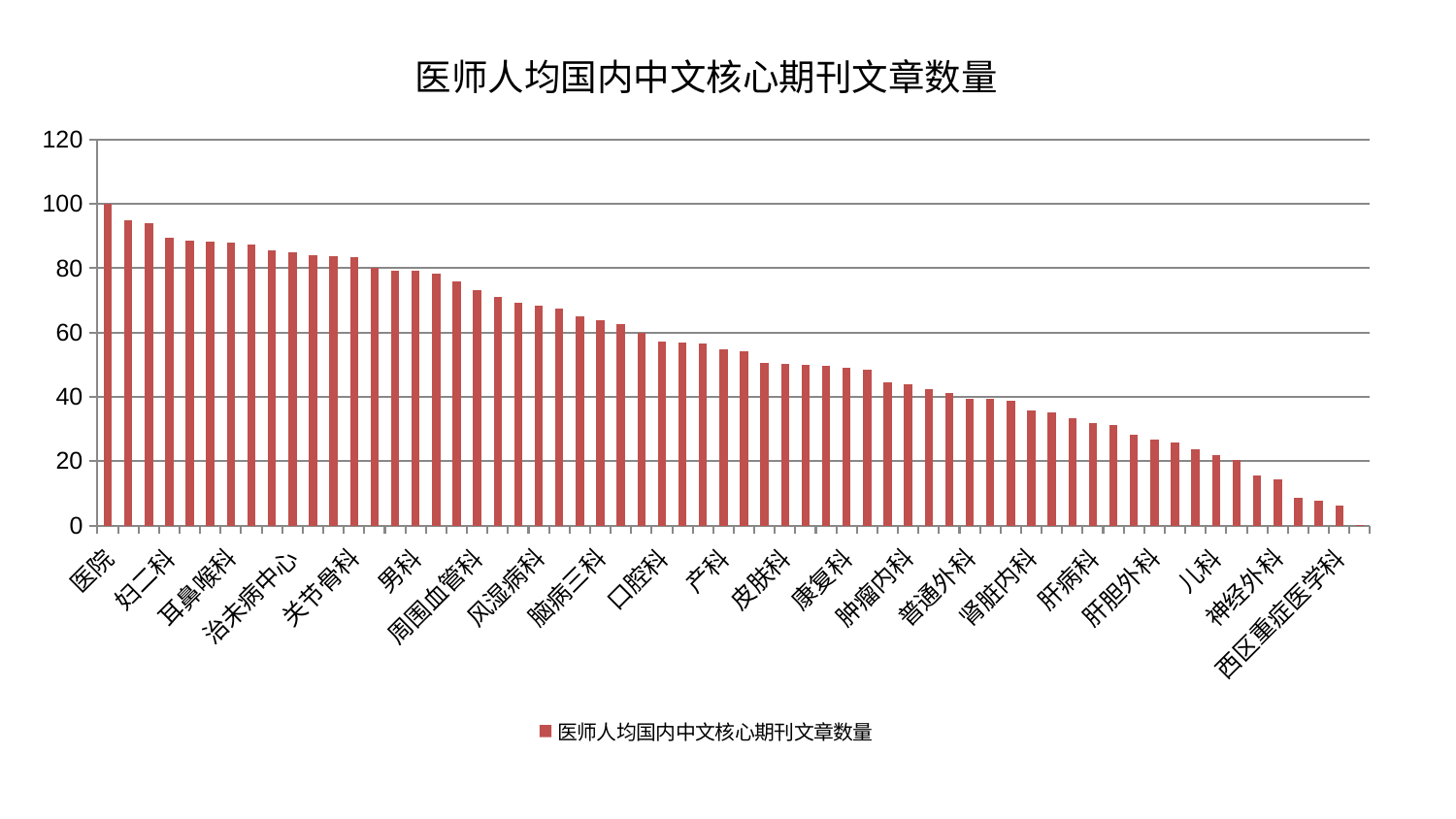

### Chart: 医师人均国内中文核心期刊文章数量

| Category | 医师人均国内中文核心期刊文章数量 |
|---|---|
| 医院 | 100.0 |
| 综合内科 | 95.02966028103191 |
| 内分泌科 | 93.87813091706923 |
| 妇二科 | 89.44684418883085 |
| 显微骨科 | 88.52419654855096 |
| 美容皮肤科 | 88.39556692611713 |
| 耳鼻喉科 | 87.85241030684281 |
| 神经内科 | 87.48120089660696 |
| 脾胃病科 | 85.7037698406161 |
| 治未病中心 | 85.01553079176577 |
| 中医经典科 | 84.02164120631204 |
| 妇科 | 83.68305171292484 |
| 关节骨科 | 83.34589222955937 |
| 小儿骨科 | 80.00680542220417 |
| 身心医学科 | 79.28930271088437 |
| 男科 | 79.14443444511598 |
| 乳腺甲状腺外科 | 78.42201050188297 |
| 微创骨科 | 75.9420220002336 |
| 周围血管科 | 73.31346611057552 |
| 小儿推拿科 | 71.15979758864907 |
| 东区重症医学科 | 69.30879164300434 |
| 风湿病科 | 68.33720740309666 |
| 心病二科 | 67.32542675623728 |
| 骨科 | 65.01697478174087 |
| 脑病三科 | 63.82652263638486 |
| 心病四科 | 62.705515731027845 |
| 肾病科 | 59.8802307649723 |
| 口腔科 | 57.19800215911177 |
| 肛肠科 | 56.95773010122911 |
| 心血管内科 | 56.497561475147414 |
| 产科 | 54.777668584690964 |
| 脑病一科 | 54.33155419059104 |
| 创伤骨科 | 50.49619540535408 |
| 皮肤科 | 50.201989874251 |
| 泌尿外科 | 49.944186249851036 |
| 呼吸内科 | 49.77973512259556 |
| 康复科 | 49.19069708799687 |
| 消化内科 | 48.37281637487674 |
| 重症医学科 | 44.411905908406766 |
| 肿瘤内科 | 43.814392791997676 |
| 脾胃科消化科合并 | 42.260704012572525 |
| 心病一科 | 41.134325143924 |
| 普通外科 | 39.49510193991477 |
| 血液科 | 39.42068749466386 |
| 眼科 | 38.776275737770874 |
| 肾脏内科 | 35.85962791978087 |
| 脑病二科 | 35.2814690288598 |
| 针灸科 | 33.40272306722735 |
| 肝病科 | 31.698845653296782 |
| 中医外治中心 | 31.323111733867677 |
| 胸外科 | 28.22221114018762 |
| 肝胆外科 | 26.7368366687061 |
| 心病三科 | 25.89341596008287 |
| 妇科妇二科合并 | 23.69387933846129 |
| 儿科 | 21.856237489418472 |
| 运动损伤骨科 | 20.251723104165798 |
| 脊柱骨科 | 15.629088677367267 |
| 神经外科 | 14.413357538498353 |
| 推拿科 | 8.736576199181634 |
| 老年医学科 | 7.675555198687026 |
| 西区重症医学科 | 6.143196142294335 |
| 东区肾病科 | 0.08118618375671956 |
202